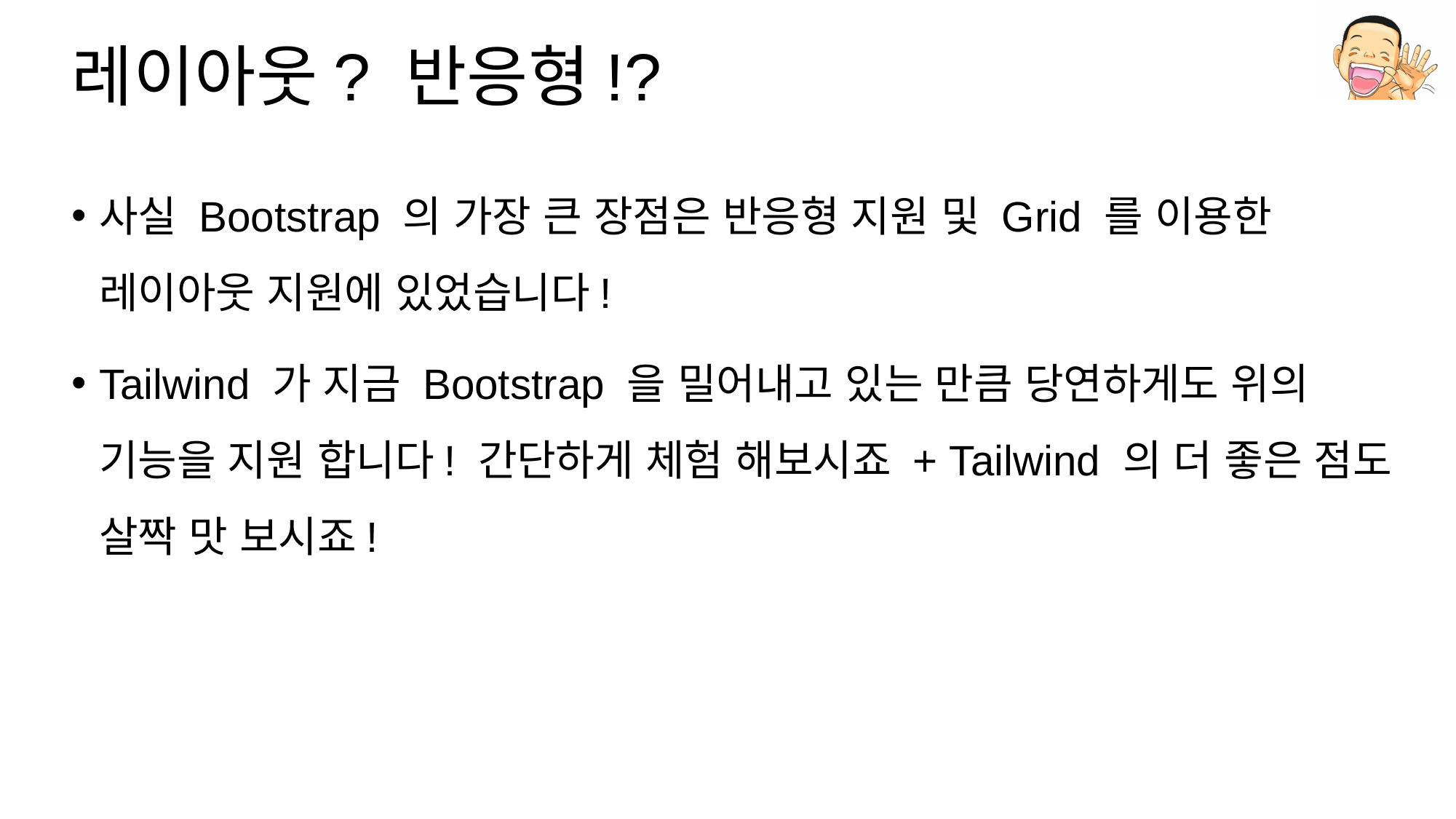

# 레이아웃? 반응형!?
사실 Bootstrap 의 가장 큰 장점은 반응형 지원 및 Grid 를 이용한 레이아웃 지원에 있었습니다!
Tailwind 가 지금 Bootstrap 을 밀어내고 있는 만큼 당연하게도 위의 기능을 지원 합니다! 간단하게 체험 해보시죠 + Tailwind 의 더 좋은 점도 살짝 맛 보시죠!